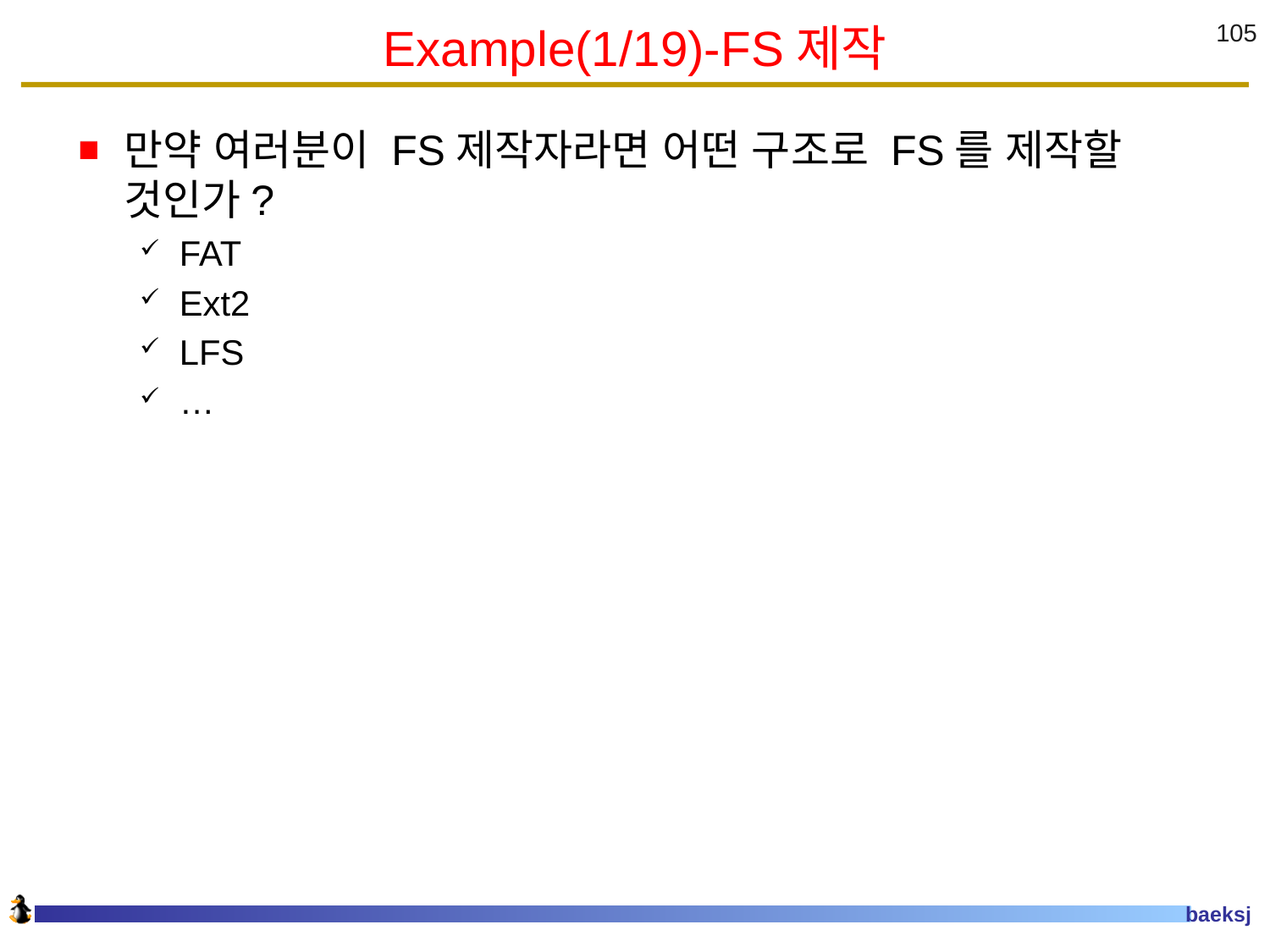

# Example(1/19)-FS제작
105
만약 여러분이 FS제작자라면 어떤 구조로 FS를 제작할 것인가?
FAT
Ext2
LFS
…